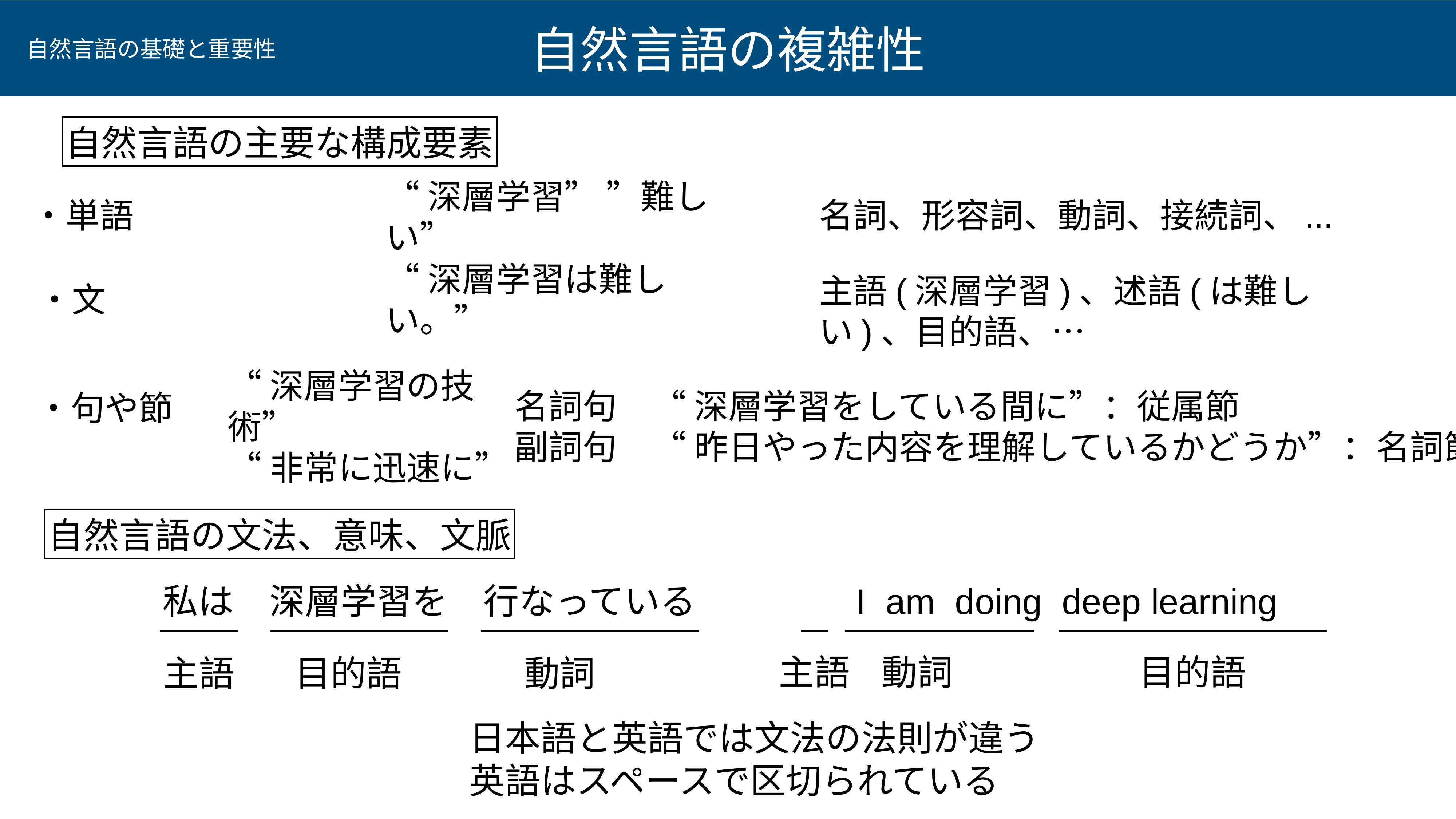

自然言語の複雑性
自然言語の基礎と重要性
自然言語の主要な構成要素
・単語
名詞、形容詞、動詞、接続詞、...
“深層学習” ”難しい”
主語(深層学習)、述語(は難しい)、目的語、…
・文
“深層学習は難しい。”
“深層学習の技術”
“非常に迅速に”
名詞句
副詞句
“深層学習をしている間に”：従属節
“昨日やった内容を理解しているかどうか”：名詞節
・句や節
自然言語の文法、意味、文脈
私は　深層学習を　行なっている
I  am  doing  deep learning

主語
動詞
目的語
主語
目的語
動詞
日本語と英語では文法の法則が違う
英語はスペースで区切られている